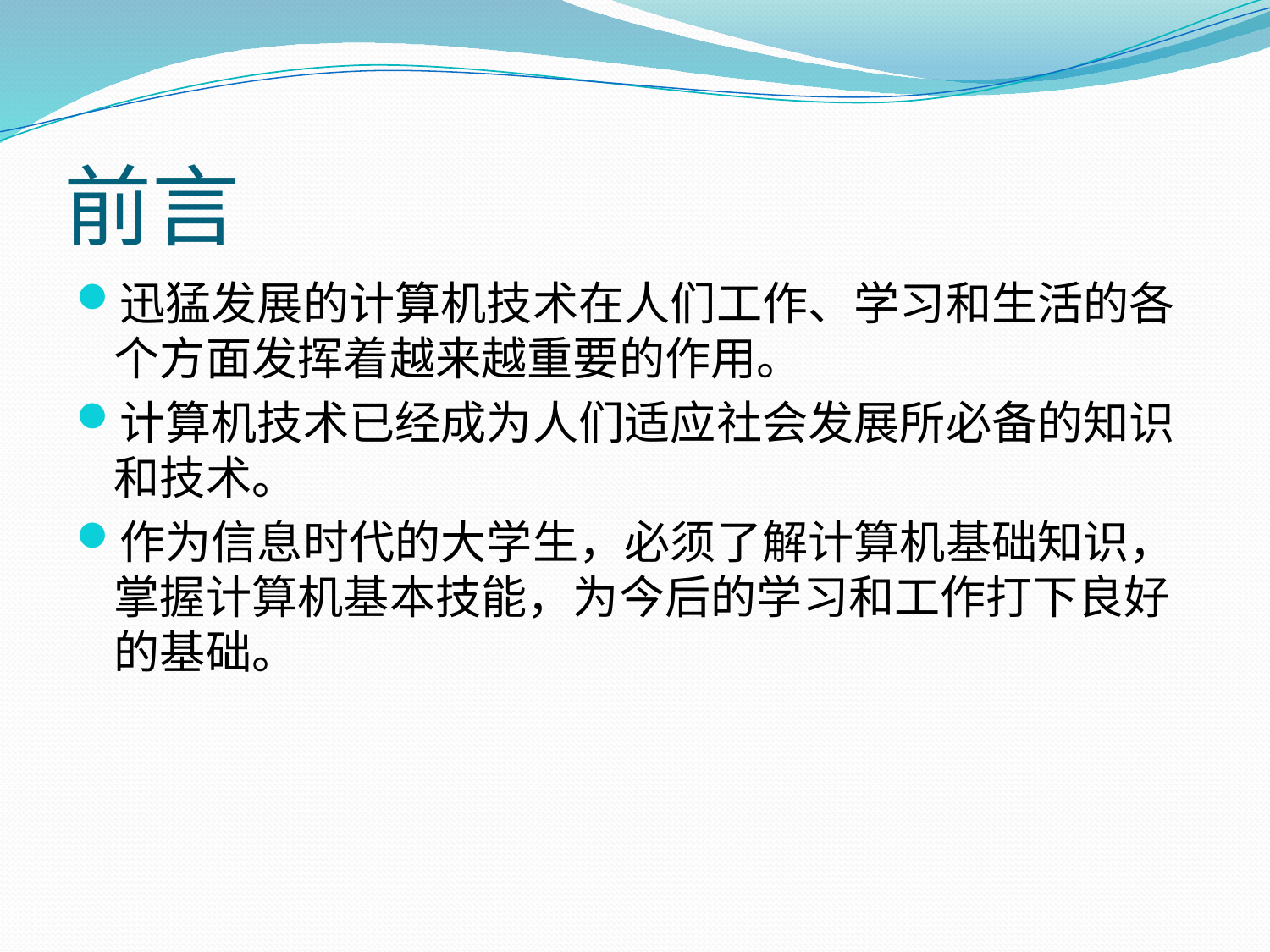

# 前言
迅猛发展的计算机技术在人们工作、学习和生活的各个方面发挥着越来越重要的作用。
计算机技术已经成为人们适应社会发展所必备的知识和技术。
作为信息时代的大学生，必须了解计算机基础知识，掌握计算机基本技能，为今后的学习和工作打下良好的基础。